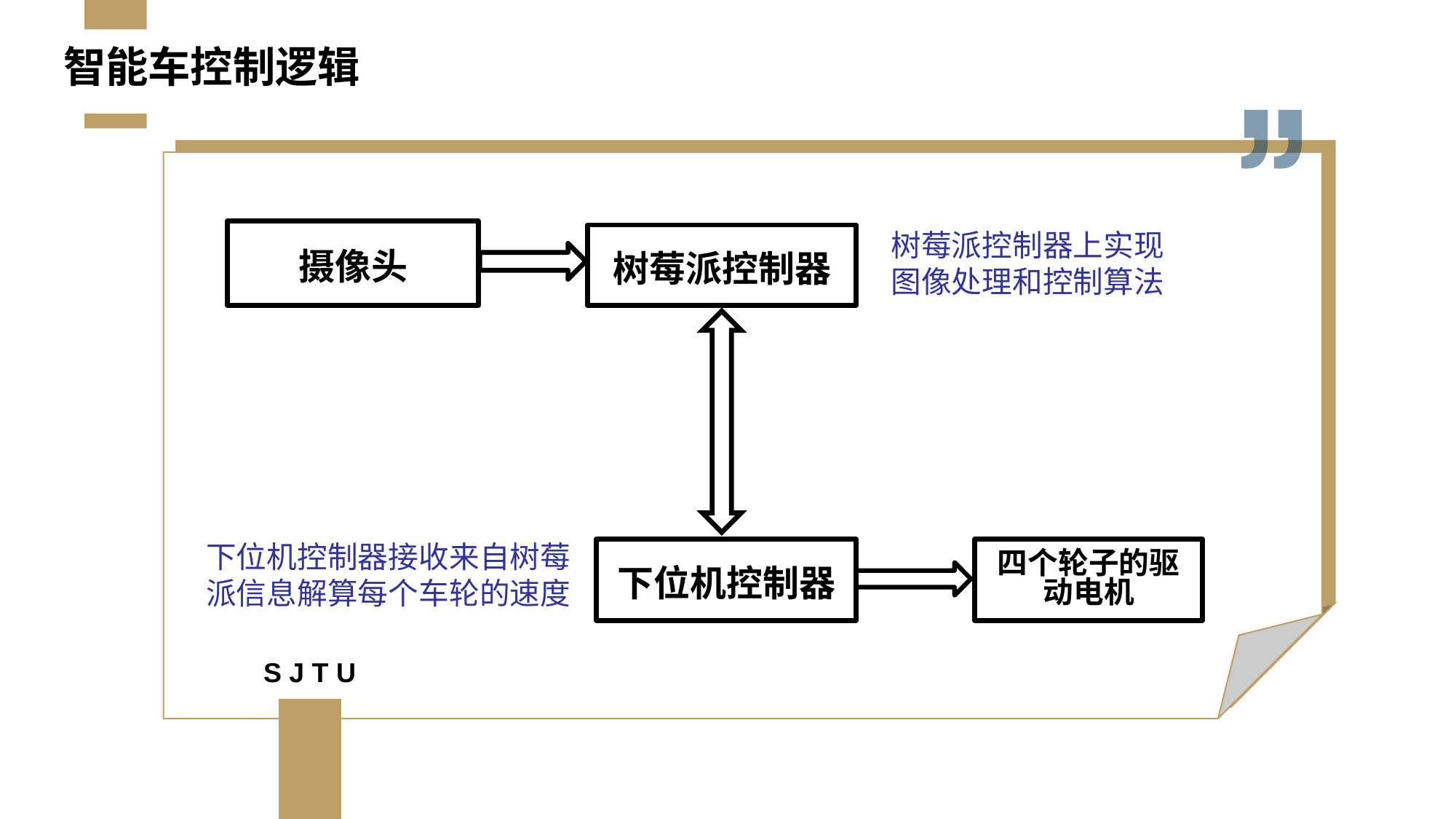

智能车控制逻辑
摄像头
树莓派控制器上实现
图像处理和控制算法
树莓派控制器

下位机控制器接收来自树莓派信息解算每个车轮的速度
下位机控制器
四个轮子的驱动电机